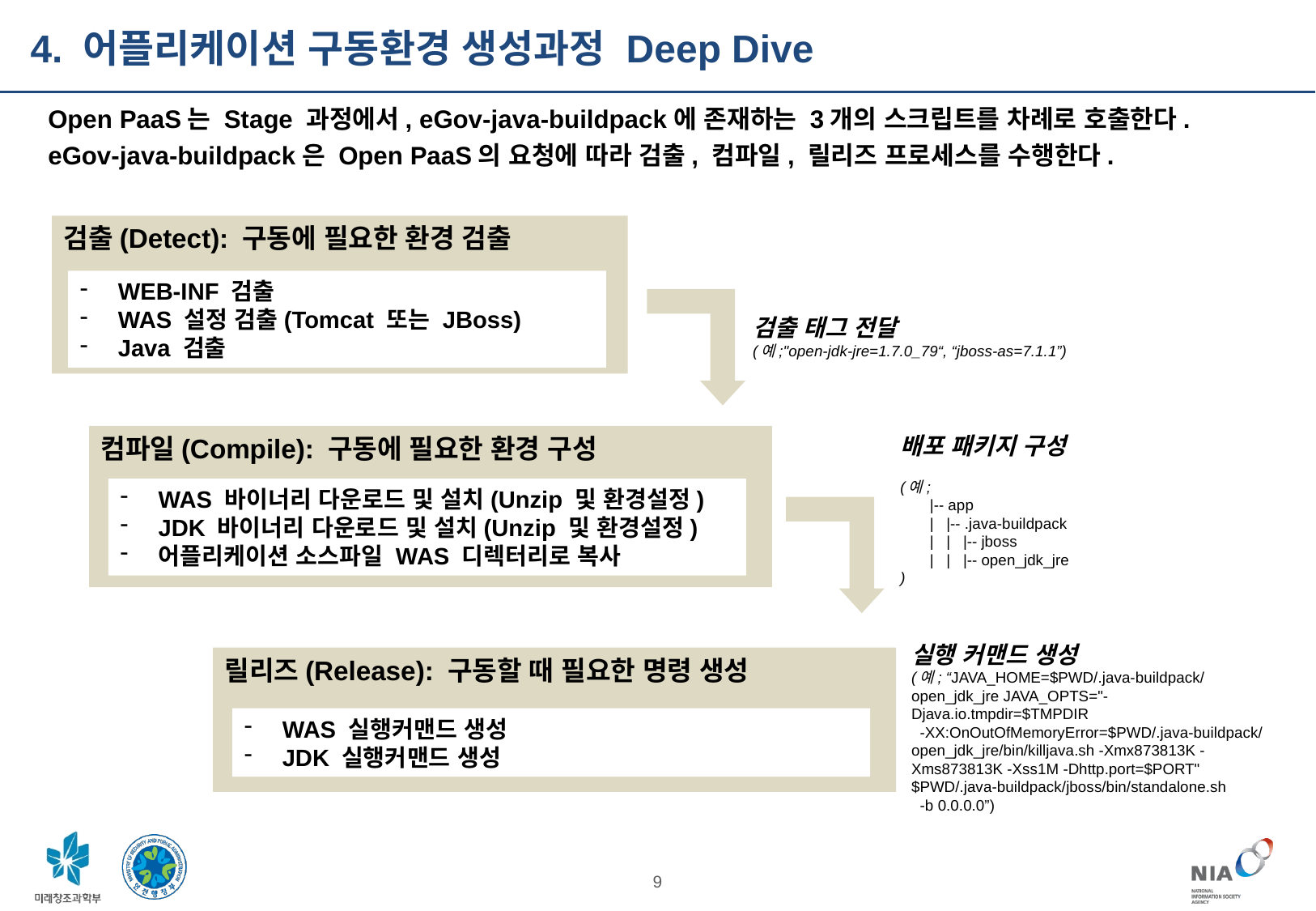

4. 어플리케이션 구동환경 생성과정 Deep Dive
Open PaaS는 Stage 과정에서, eGov-java-buildpack에 존재하는 3개의 스크립트를 차례로 호출한다.
eGov-java-buildpack은 Open PaaS의 요청에 따라 검출, 컴파일, 릴리즈 프로세스를 수행한다.

검출(Detect): 구동에 필요한 환경 검출

WEB-INF 검출
WAS 설정 검출(Tomcat 또는 JBoss)
Java 검출

검출 태그 전달
(예;"open-jdk-jre=1.7.0_79“, “jboss-as=7.1.1”)
배포 패키지 구성

(예;
       |-- app
       |   |-- .java-buildpack
       |   |   |-- jboss
       |   |   |-- open_jdk_jre
)

컴파일(Compile): 구동에 필요한 환경 구성

WAS 바이너리 다운로드 및 설치(Unzip 및 환경설정)
JDK 바이너리 다운로드 및 설치(Unzip 및 환경설정)
어플리케이션 소스파일 WAS 디렉터리로 복사
실행 커맨드 생성
(예; “JAVA_HOME=$PWD/.java-buildpack/open_jdk_jre JAVA_OPTS="-Djava.io.tmpdir=$TMPDIR
  -XX:OnOutOfMemoryError=$PWD/.java-buildpack/open_jdk_jre/bin/killjava.sh -Xmx873813K -Xms873813K -Xss1M -Dhttp.port=$PORT" $PWD/.java-buildpack/jboss/bin/standalone.sh
  -b 0.0.0.0”)
릴리즈(Release): 구동할 때 필요한 명령 생성

WAS 실행커맨드 생성
JDK 실행커맨드 생성